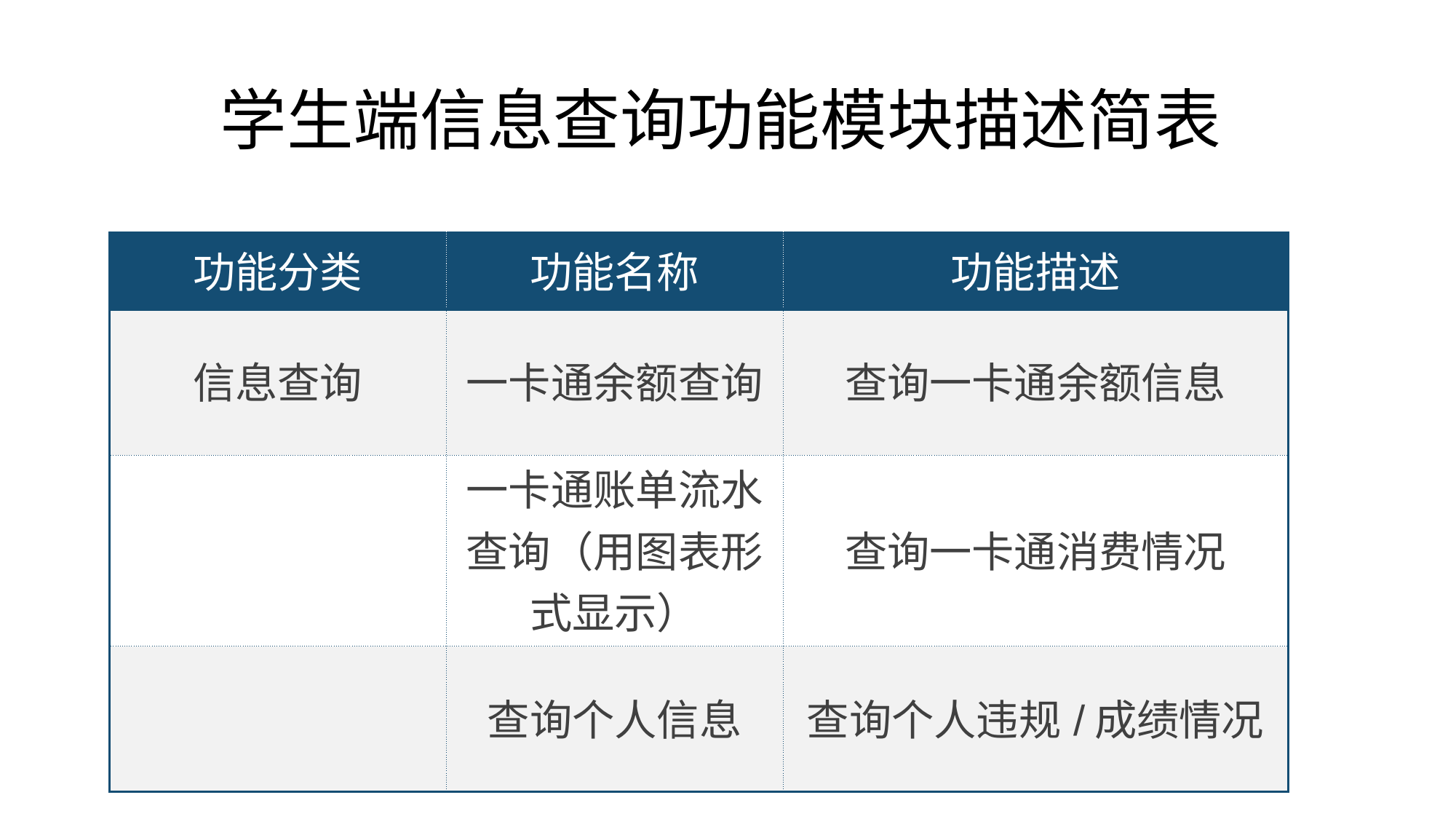

# 学生端信息查询功能模块描述简表
| 功能分类 | 功能名称 | 功能描述 |
| --- | --- | --- |
| 信息查询 | 一卡通余额查询 | 查询一卡通余额信息 |
|  | 一卡通账单流水查询（用图表形式显示） | 查询一卡通消费情况 |
|  | 查询个人信息 | 查询个人违规/成绩情况 |